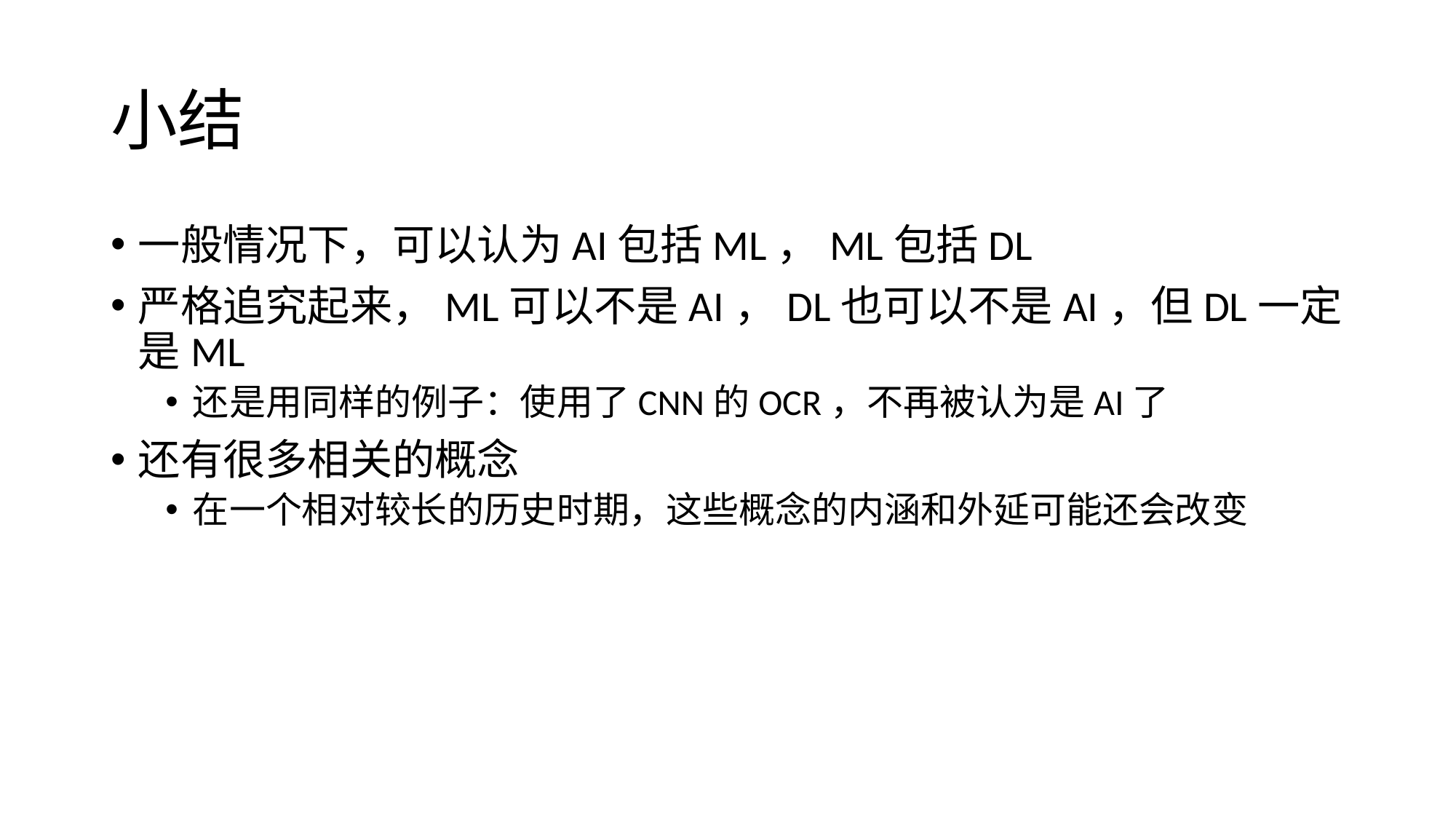

# 小结
一般情况下，可以认为AI包括ML，ML包括DL
严格追究起来，ML可以不是AI，DL也可以不是AI，但DL一定是ML
还是用同样的例子：使用了CNN的OCR，不再被认为是AI了
还有很多相关的概念
在一个相对较长的历史时期，这些概念的内涵和外延可能还会改变